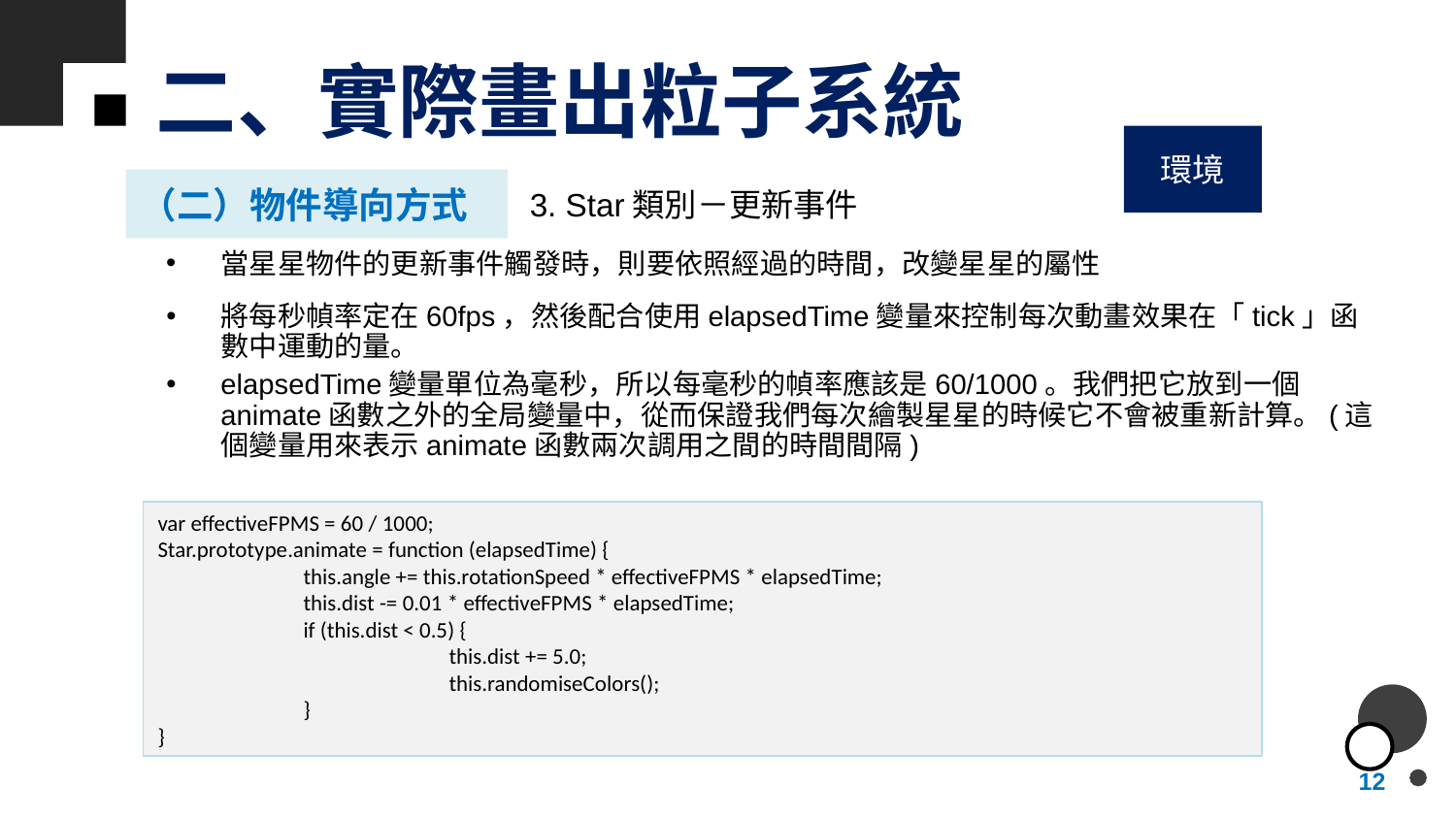

# 二、實際畫出粒子系統
環境
（二）物件導向方式
3. Star類別－更新事件
當星星物件的更新事件觸發時，則要依照經過的時間，改變星星的屬性
將每秒幀率定在60fps，然後配合使用elapsedTime變量來控制每次動畫效果在「tick」函數中運動的量。
elapsedTime變量單位為毫秒，所以每毫秒的幀率應該是60/1000。我們把它放到一個animate函數之外的全局變量中，從而保證我們每次繪製星星的時候它不會被重新計算。(這個變量用來表示animate函數兩次調用之間的時間間隔)
var effectiveFPMS = 60 / 1000;
Star.prototype.animate = function (elapsedTime) {
	this.angle += this.rotationSpeed * effectiveFPMS * elapsedTime;
	this.dist -= 0.01 * effectiveFPMS * elapsedTime;
	if (this.dist < 0.5) {
		this.dist += 5.0;
		this.randomiseColors();
	}
}

12